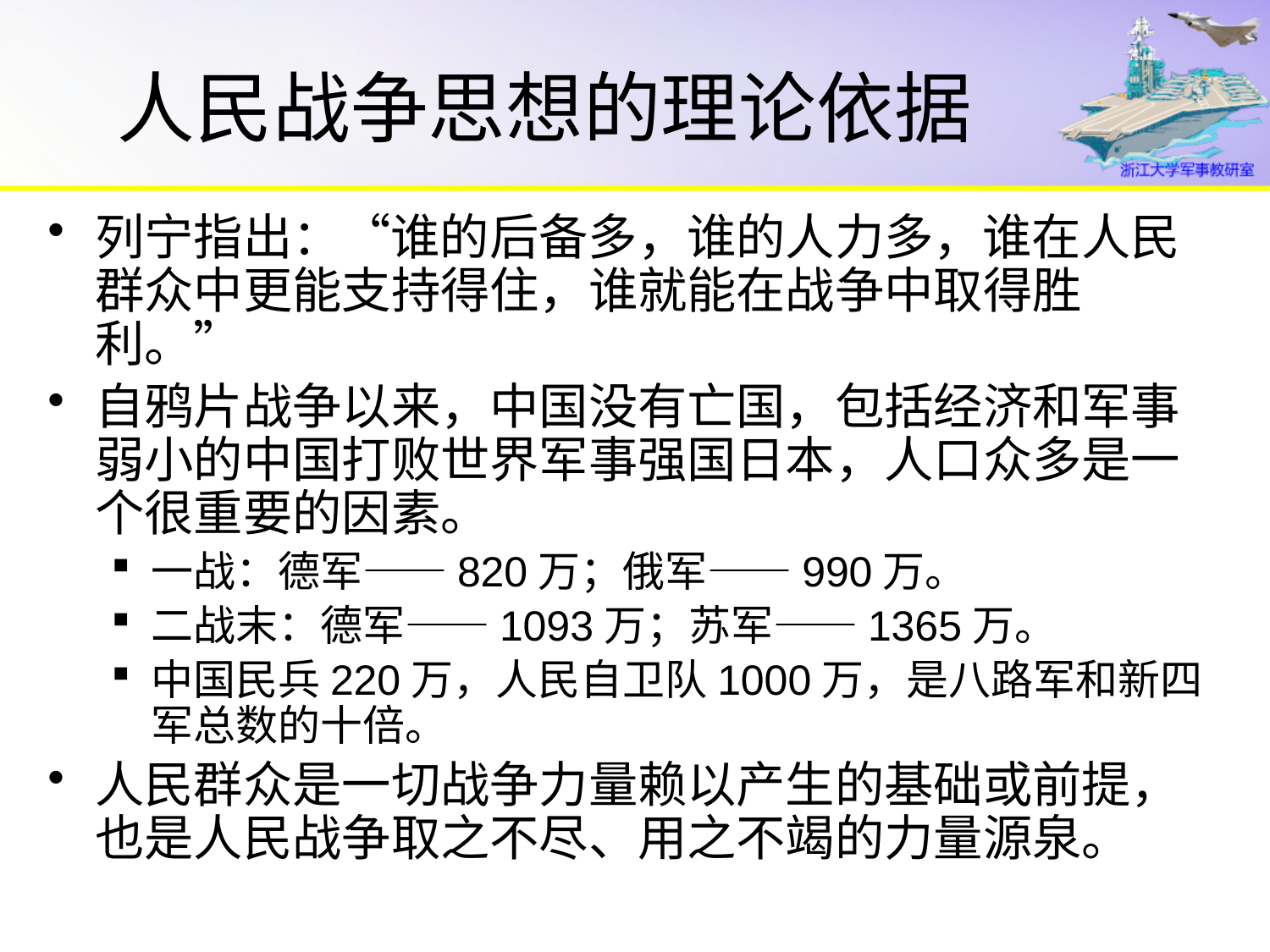

# 人民战争思想的理论依据
列宁指出：“谁的后备多，谁的人力多，谁在人民群众中更能支持得住，谁就能在战争中取得胜利。”
自鸦片战争以来，中国没有亡国，包括经济和军事弱小的中国打败世界军事强国日本，人口众多是一个很重要的因素。
一战：德军——820万；俄军——990万。
二战末：德军——1093万；苏军——1365万。
中国民兵220万，人民自卫队1000万，是八路军和新四军总数的十倍。
人民群众是一切战争力量赖以产生的基础或前提，也是人民战争取之不尽、用之不竭的力量源泉。